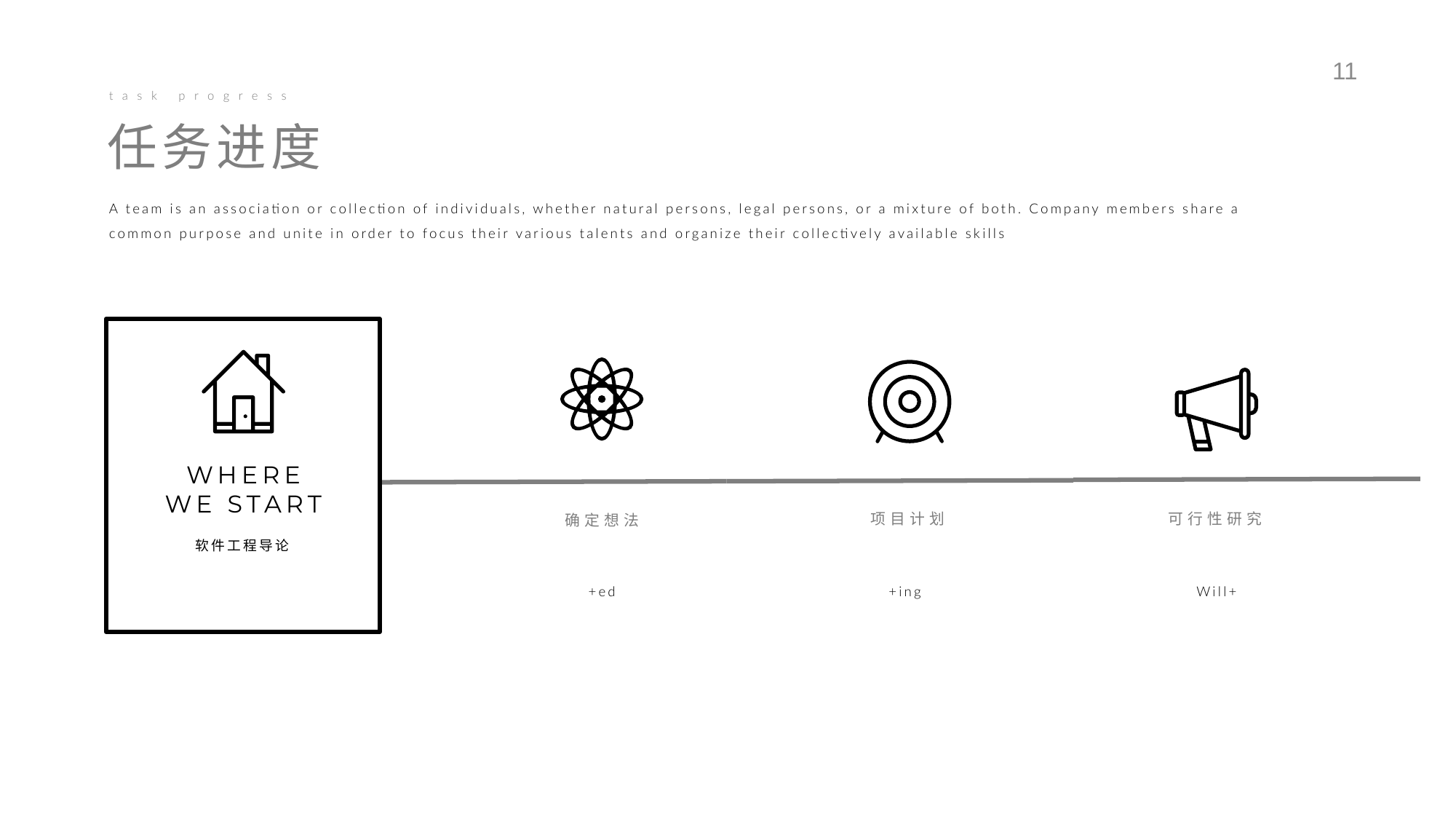

11
task progress
任务进度
A team is an association or collection of individuals, whether natural persons, legal persons, or a mixture of both. Company members share a common purpose and unite in order to focus their various talents and organize their collectively available skills

WHERE
WE START

项目计划
可行性研究
确定想法
软件工程导论
+ed
+ing
Will+